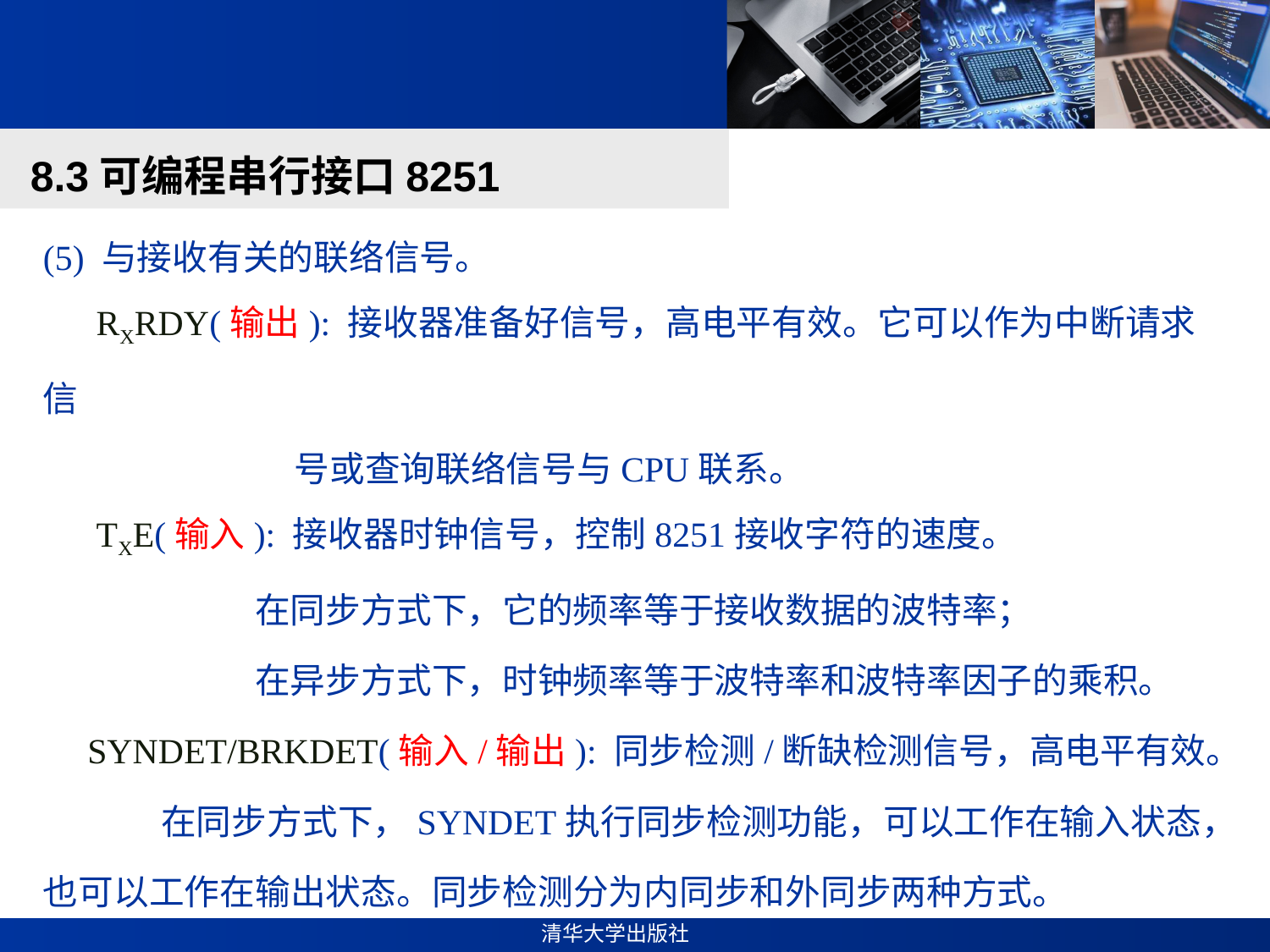

#
8.3可编程串行接口8251
(5) 与接收有关的联络信号。
      RXRDY(输出): 接收器准备好信号，高电平有效。它可以作为中断请求信
                               号或查询联络信号与CPU联系。
      TXE(输入): 接收器时钟信号，控制8251接收字符的速度。
                          在同步方式下，它的频率等于接收数据的波特率；
                          在异步方式下，时钟频率等于波特率和波特率因子的乘积。
     SYNDET/BRKDET(输入/输出): 同步检测/断缺检测信号，高电平有效。
              在同步方式下，SYNDET执行同步检测功能，可以工作在输入状态，也可以工作在输出状态。同步检测分为内同步和外同步两种方式。